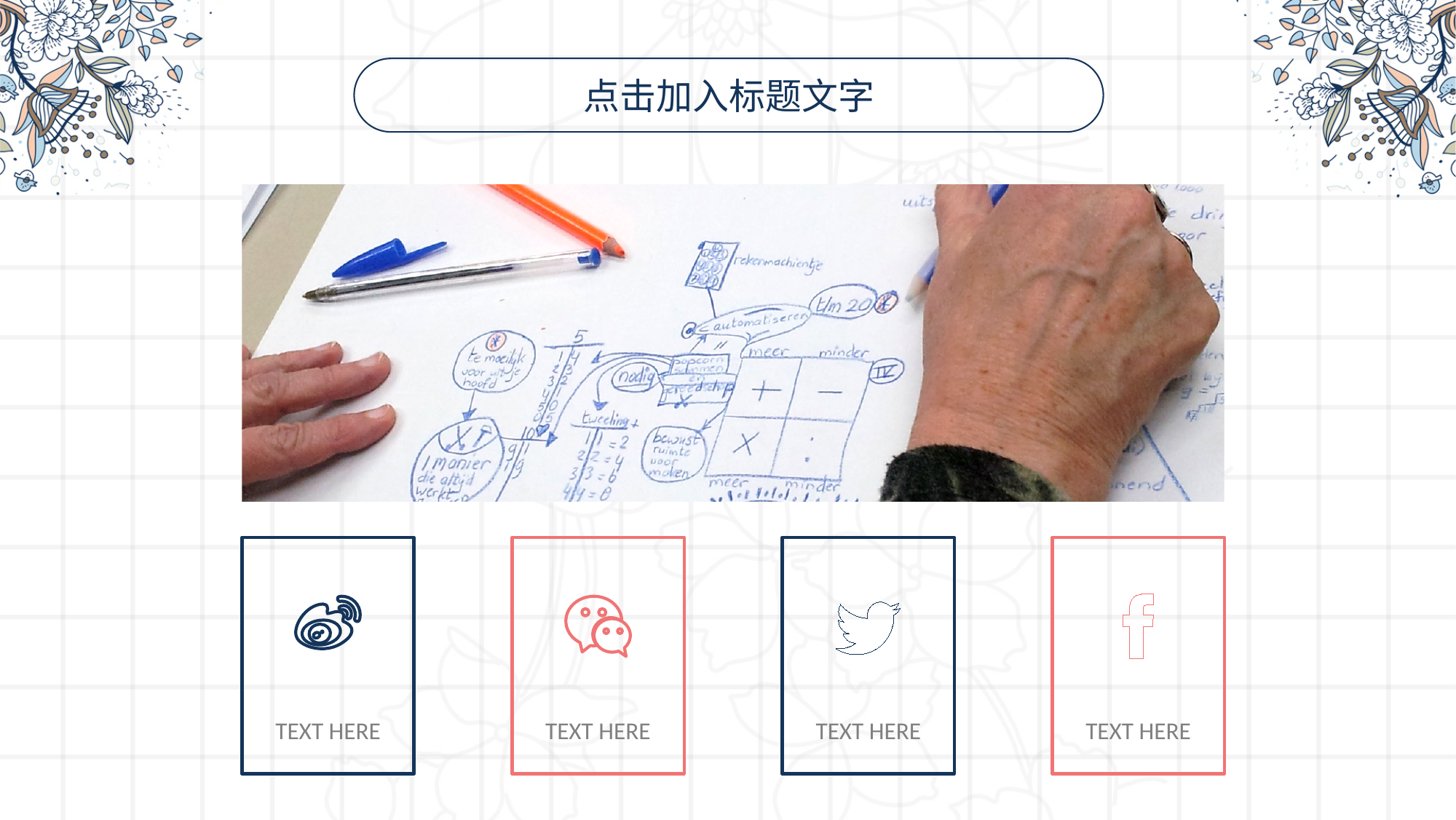

点击加入标题文字

TEXT HERE
TEXT HERE
TEXT HERE
TEXT HERE